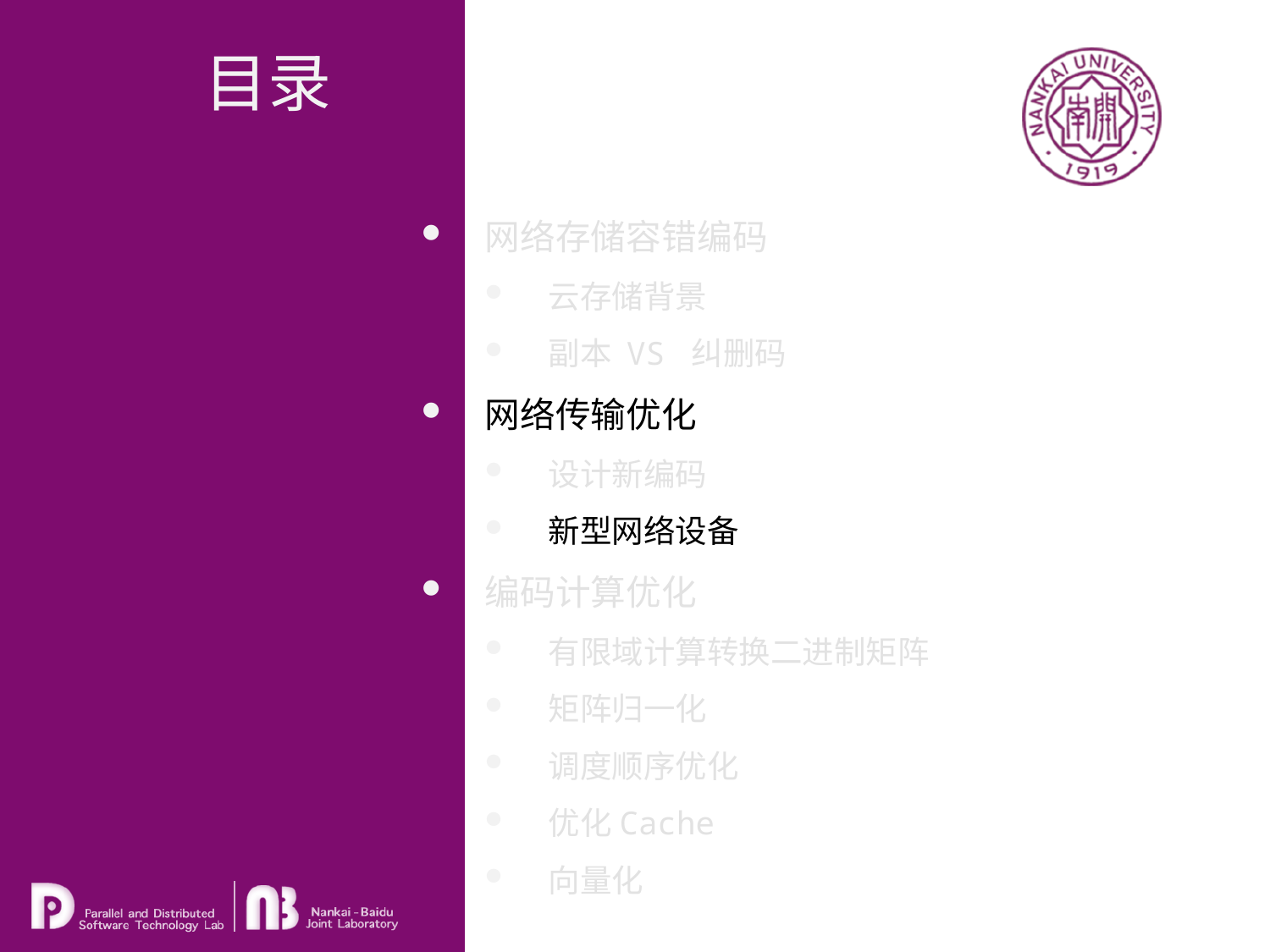

目录
网络存储容错编码
云存储背景
副本 VS 纠删码
网络传输优化
设计新编码
新型网络设备
编码计算优化
有限域计算转换二进制矩阵
矩阵归一化
调度顺序优化
优化Cache
向量化